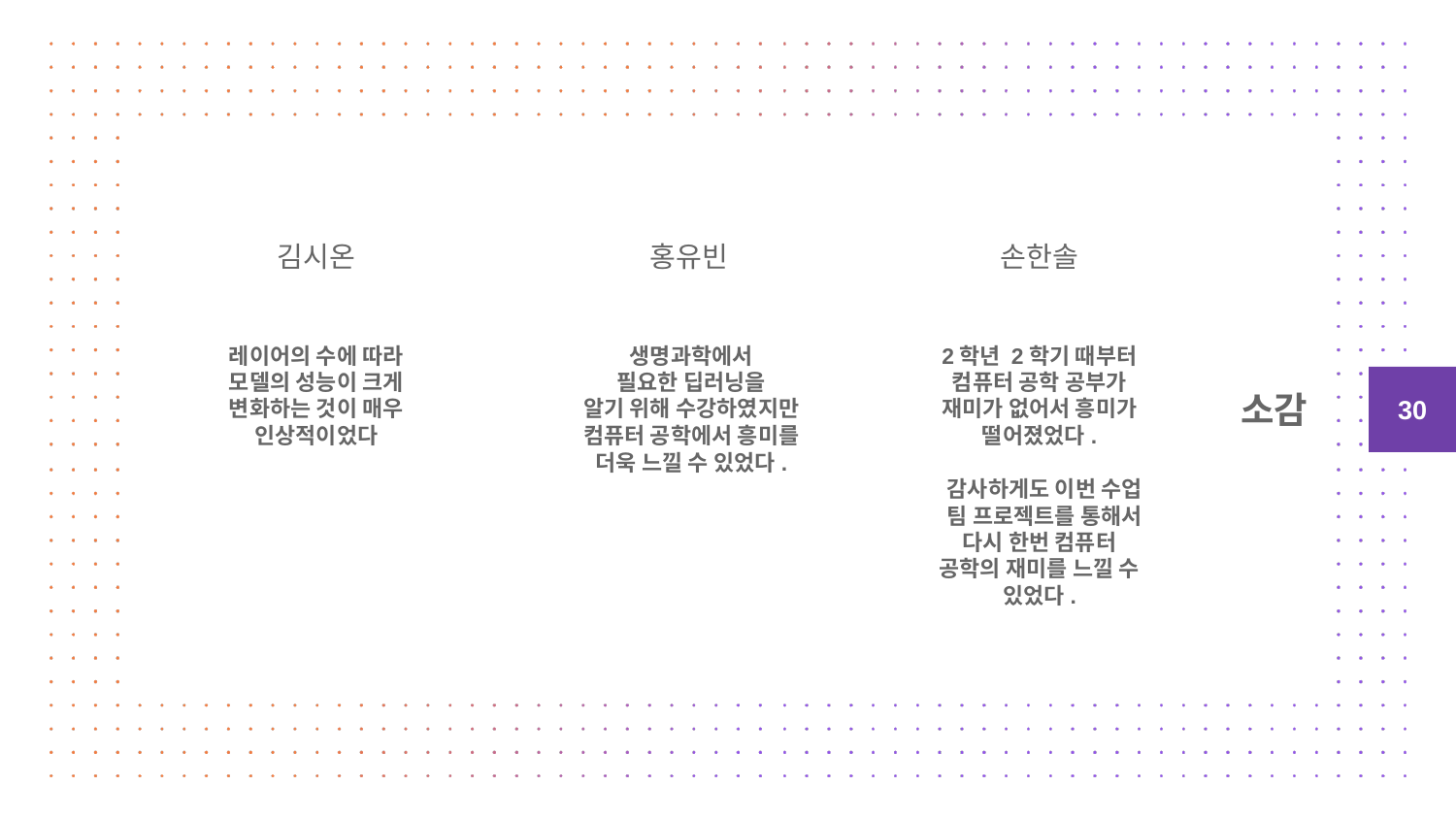

김시온
홍유빈
손한솔
# 소감
생명과학에서
필요한 딥러닝을
알기 위해 수강하였지만
컴퓨터 공학에서 흥미를 더욱 느낄 수 있었다.
레이어의 수에 따라 모델의 성능이 크게 변화하는 것이 매우 인상적이었다
2학년 2학기 때부터 컴퓨터 공학 공부가 재미가 없어서 흥미가 떨어졌었다.

 감사하게도 이번 수업
 팀 프로젝트를 통해서 다시 한번 컴퓨터 공학의 재미를 느낄 수 있었다.
30